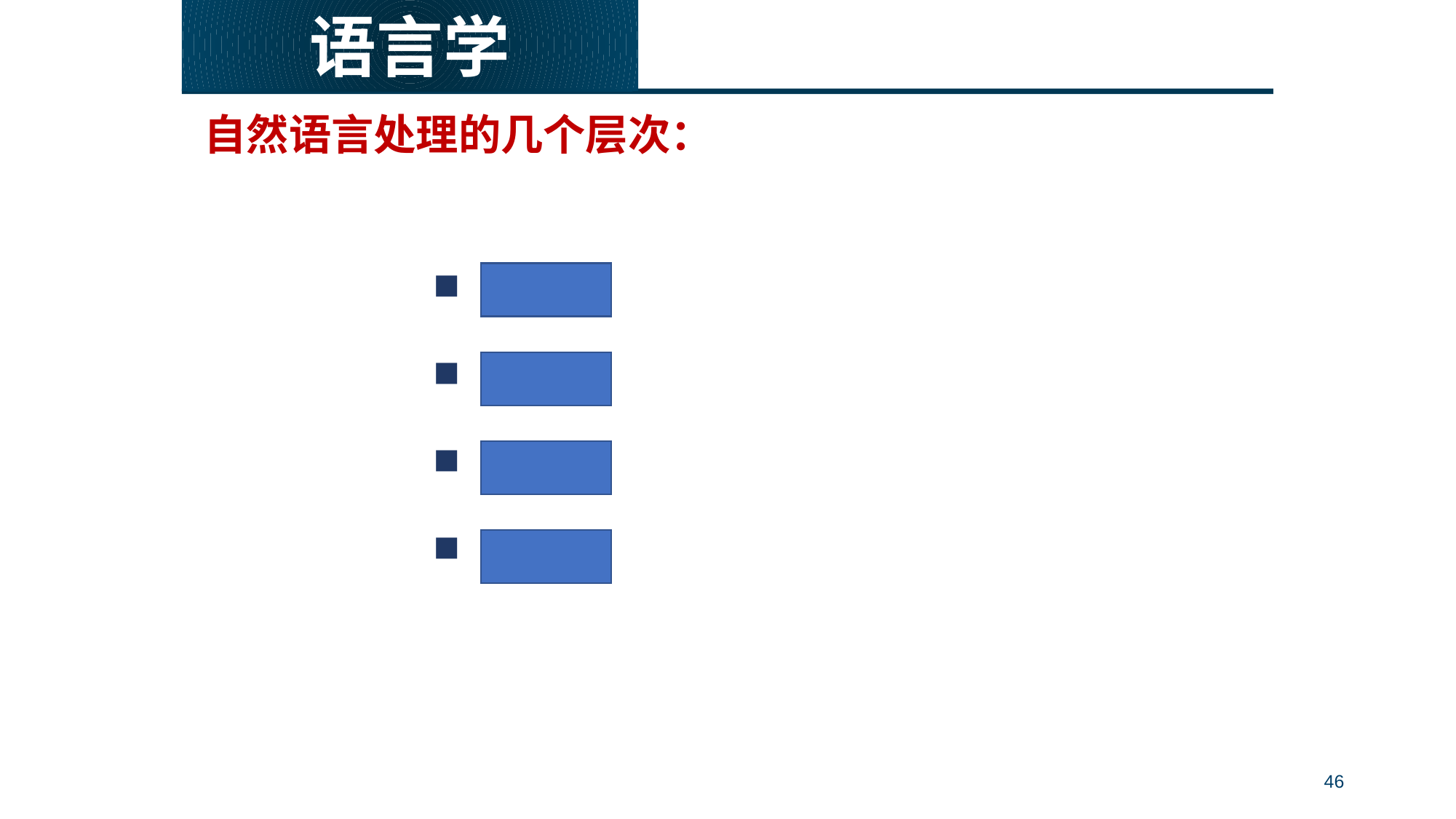

语言学

自然语言处理的几个层次：

形态学

语法学

语义学

语用学

46